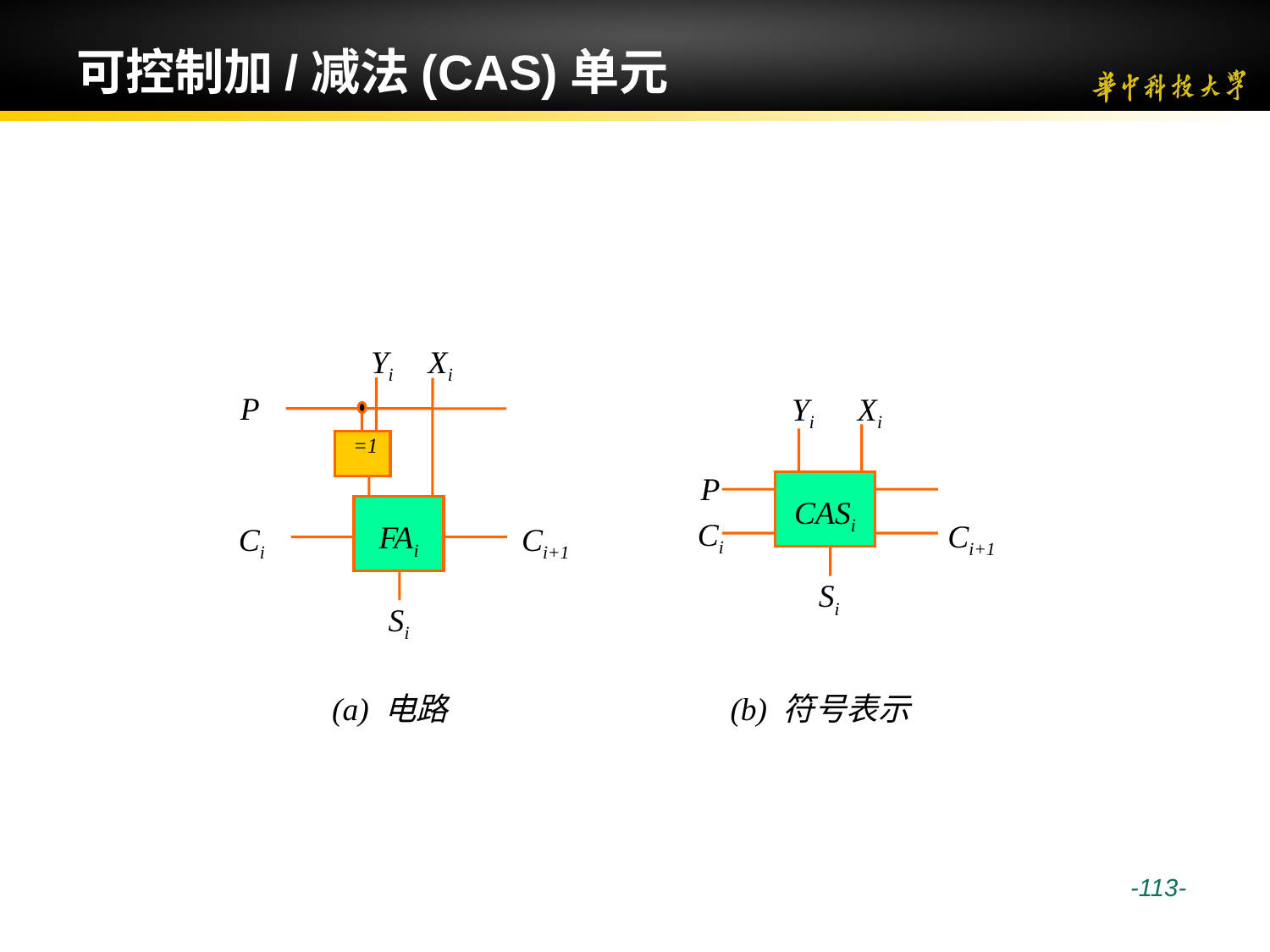

# 可控制加/减法(CAS)单元
Yi
Xi

P

 =1

FAi
Ci

Si
(a) 电路
Ci+1
Yi
Xi

CASi
P

Ci
Ci+1

Si
(b) 符号表示
 -113-